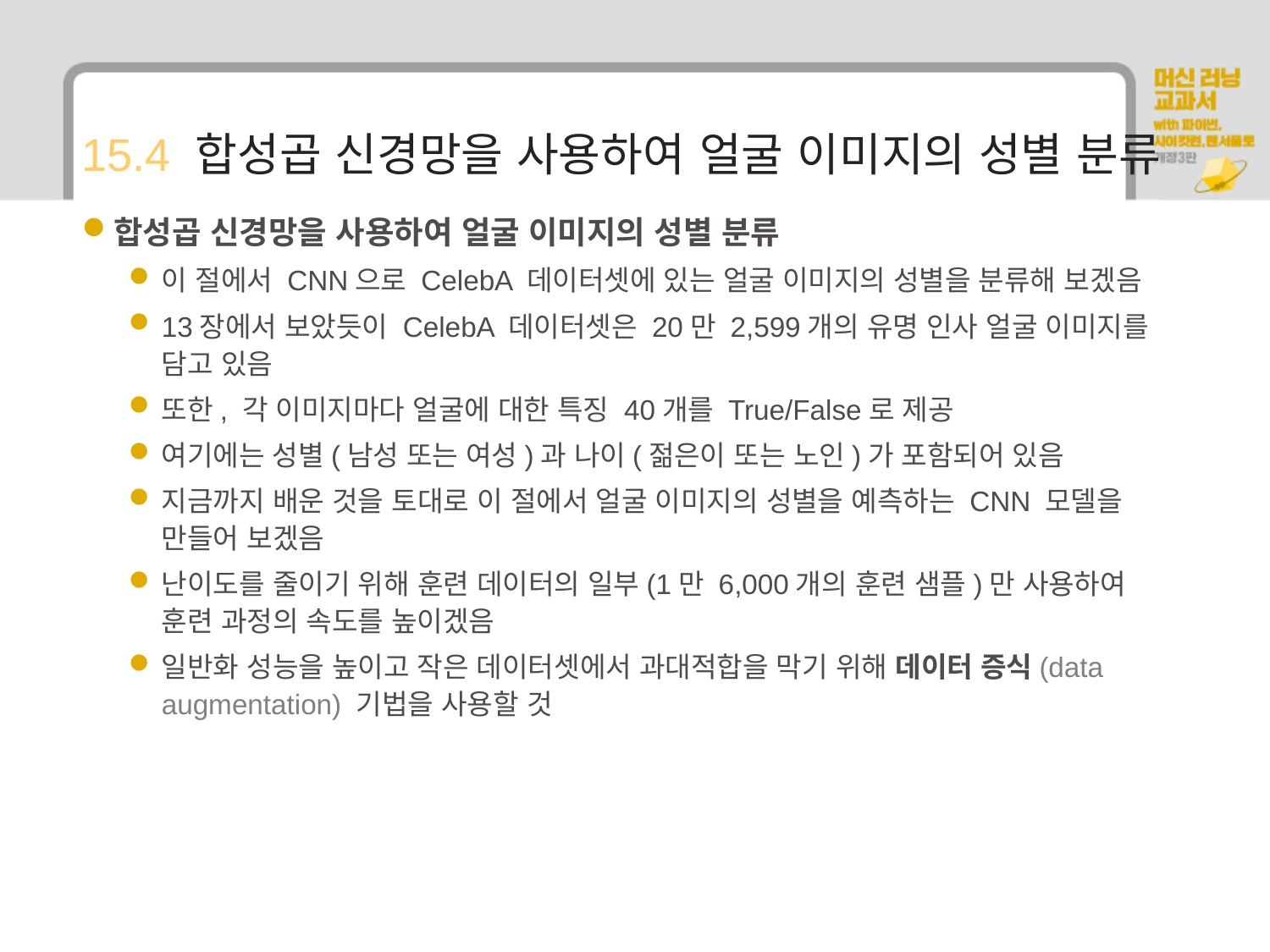

# 15.4 합성곱 신경망을 사용하여 얼굴 이미지의 성별 분류
합성곱 신경망을 사용하여 얼굴 이미지의 성별 분류
이 절에서 CNN으로 CelebA 데이터셋에 있는 얼굴 이미지의 성별을 분류해 보겠음
13장에서 보았듯이 CelebA 데이터셋은 20만 2,599개의 유명 인사 얼굴 이미지를 담고 있음
또한, 각 이미지마다 얼굴에 대한 특징 40개를 True/False로 제공
여기에는 성별(남성 또는 여성)과 나이(젊은이 또는 노인)가 포함되어 있음
지금까지 배운 것을 토대로 이 절에서 얼굴 이미지의 성별을 예측하는 CNN 모델을 만들어 보겠음
난이도를 줄이기 위해 훈련 데이터의 일부(1만 6,000개의 훈련 샘플)만 사용하여 훈련 과정의 속도를 높이겠음
일반화 성능을 높이고 작은 데이터셋에서 과대적합을 막기 위해 데이터 증식(data augmentation) 기법을 사용할 것